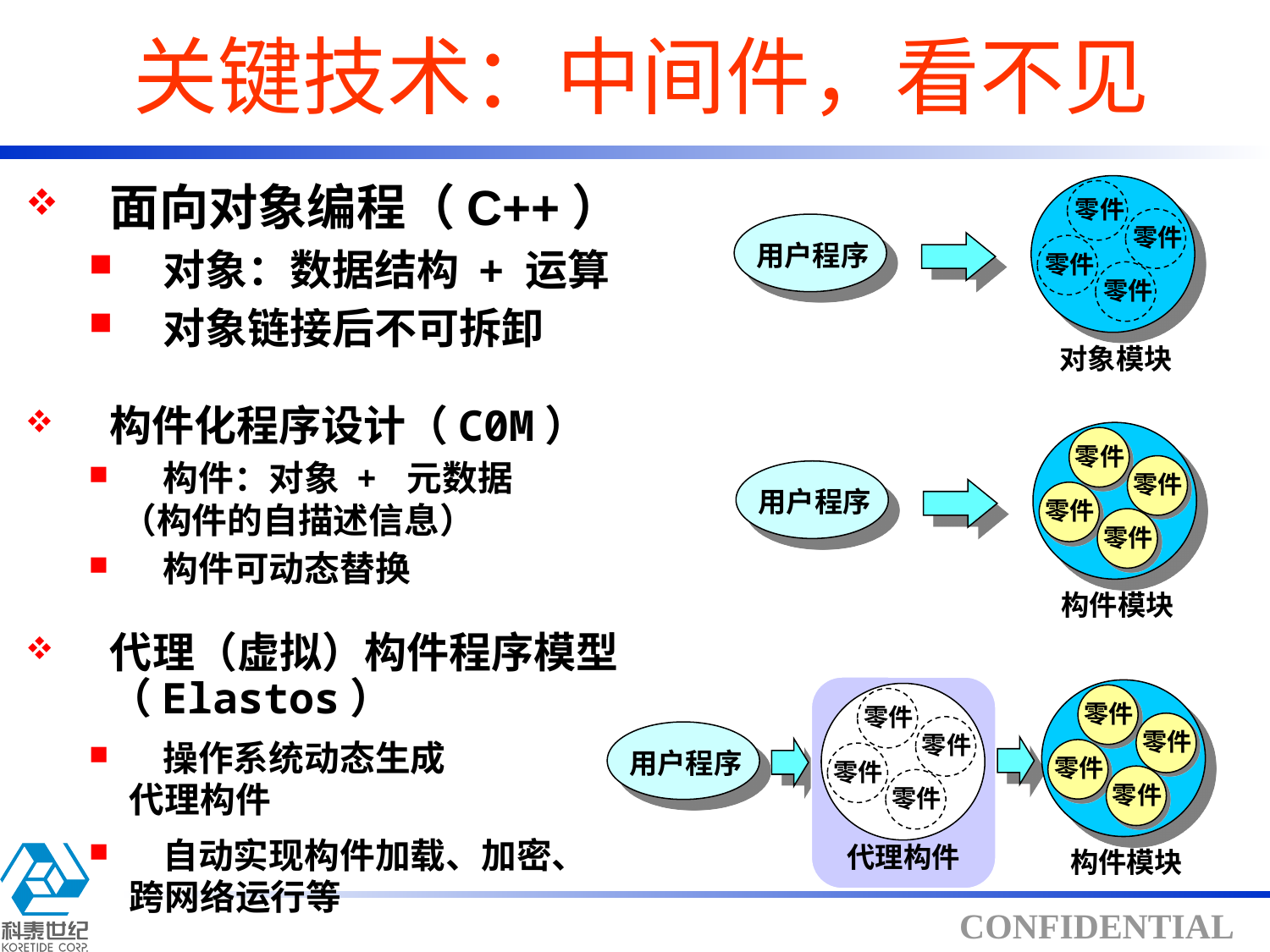

# 关键技术：中间件，看不见

面向对象编程（C++）
对象：数据结构 + 运算
对象链接后不可拆卸

零件

零件
用户程序

零件

零件
对象模块
构件化程序设计（C0M）
构件：对象 + 元数据
   （构件的自描述信息）
构件可动态替换

零件

零件
用户程序

零件

零件
构件模块
代理（虚拟）构件程序模型（Elastos）
操作系统动态生成
    代理构件
自动实现构件加载、加密、
    跨网络运行等

零件

零件
零件
零件
零件

零件

用户程序

零件

零件

代理构件
构件模块